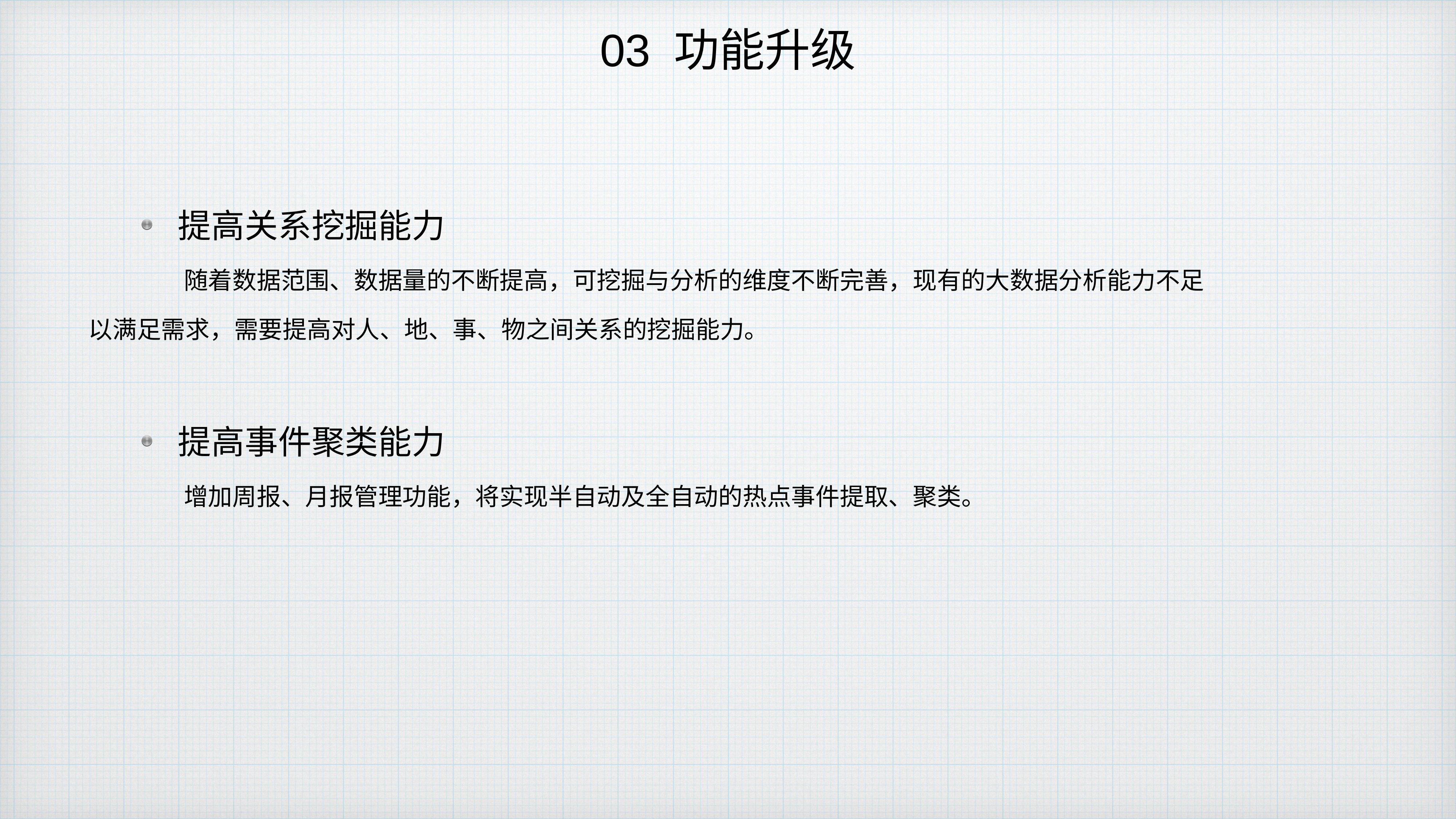

# 03 功能升级

提高关系挖掘能力
随着数据范围、数据量的不断提高，可挖掘与分析的维度不断完善，现有的大数据分析能力不足以满足需求，需要提高对人、地、事、物之间关系的挖掘能力。

提高事件聚类能力
增加周报、月报管理功能，将实现半自动及全自动的热点事件提取、聚类。